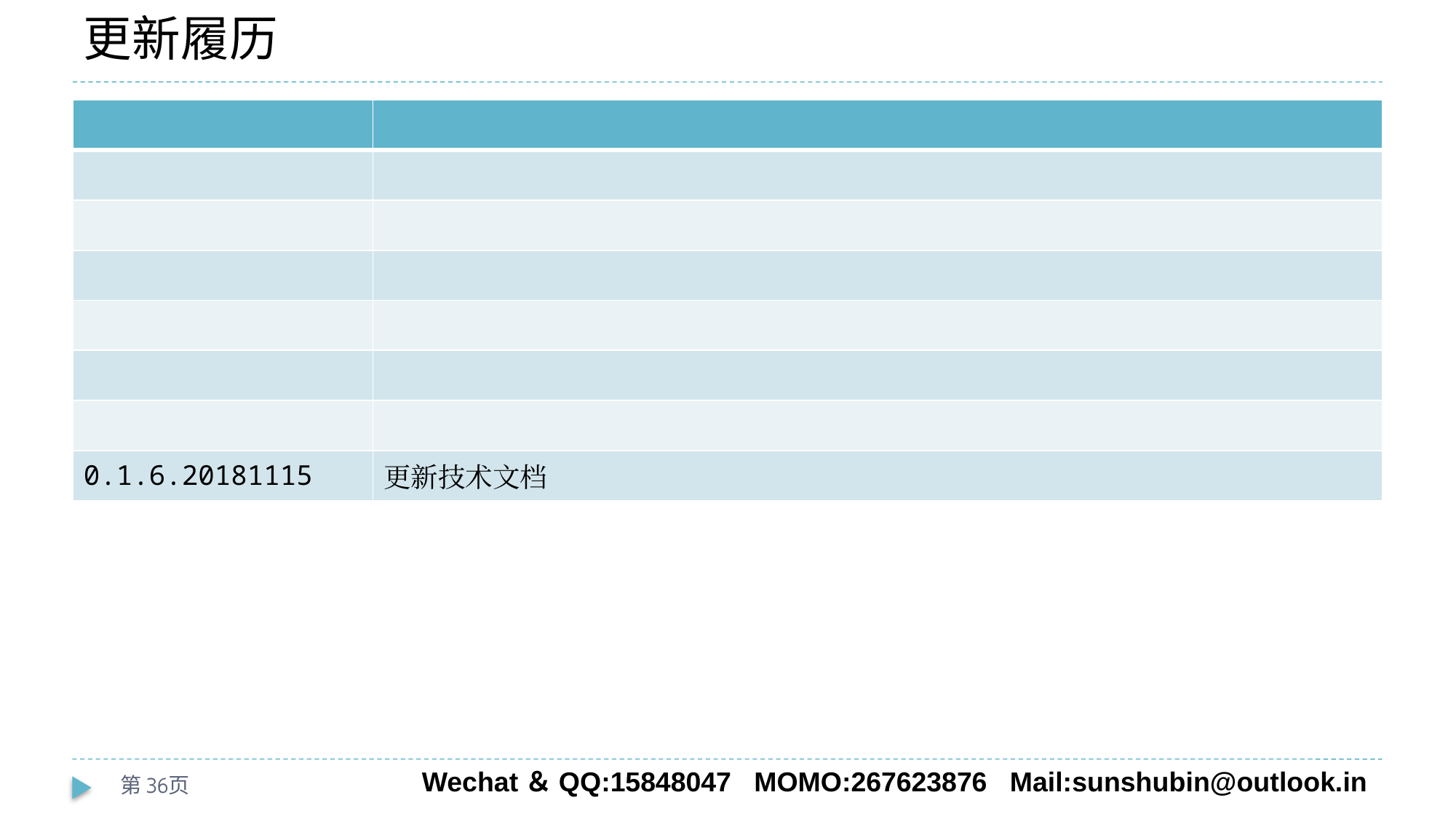

# 更新履历
|  |  |
| --- | --- |
|  |  |
|  |  |
|  |  |
|  |  |
|  |  |
|  |  |
| 0.1.6.20181115 | 更新技术文档 |
第36页